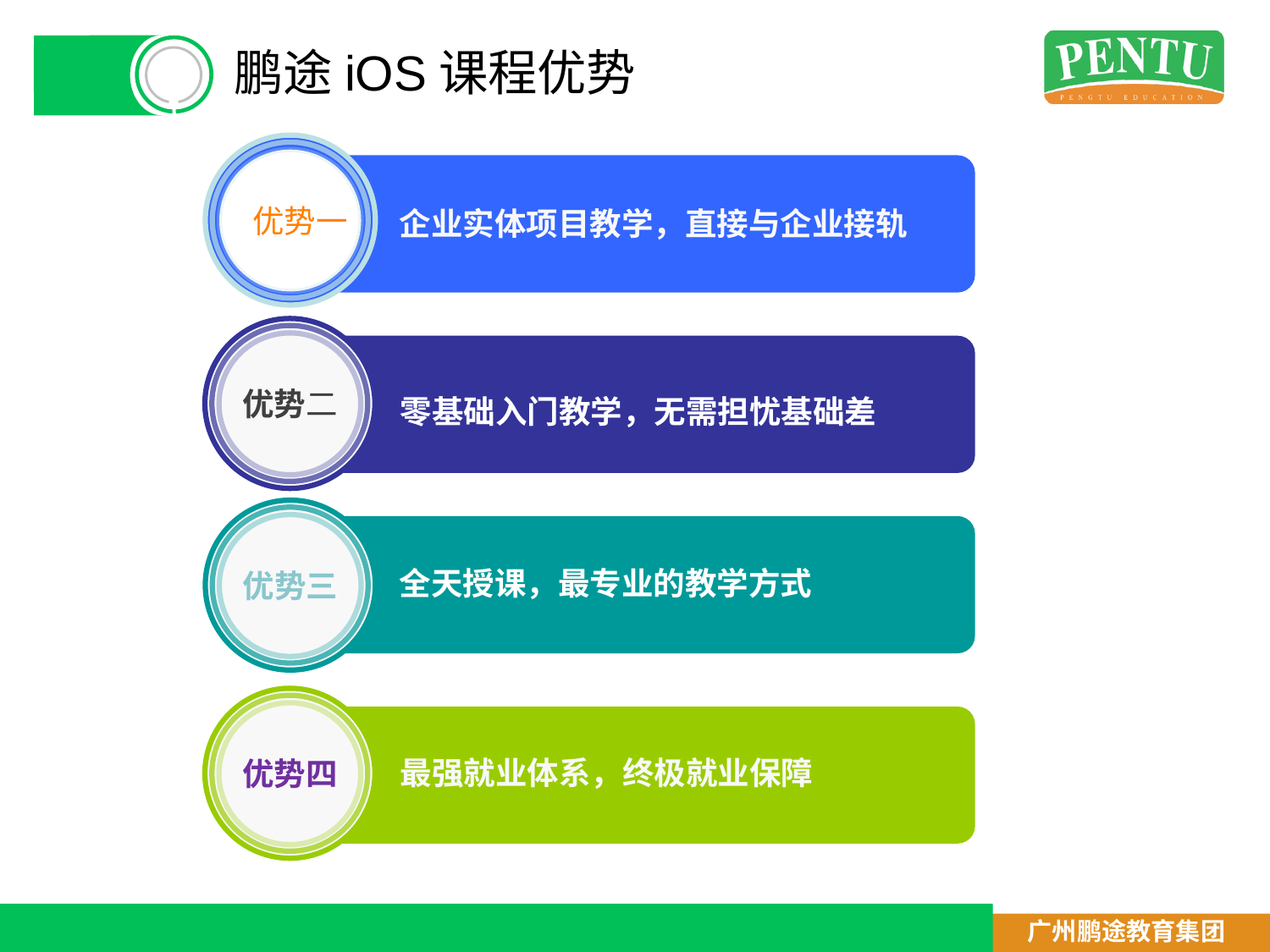

# 鹏途iOS课程优势
优势一

优势一

企业实体项目教学，直接与企业接轨
优势二

零基础入门教学，无需担忧基础差
优势三

全天授课，最专业的教学方式
优势四

最强就业体系，终极就业保障